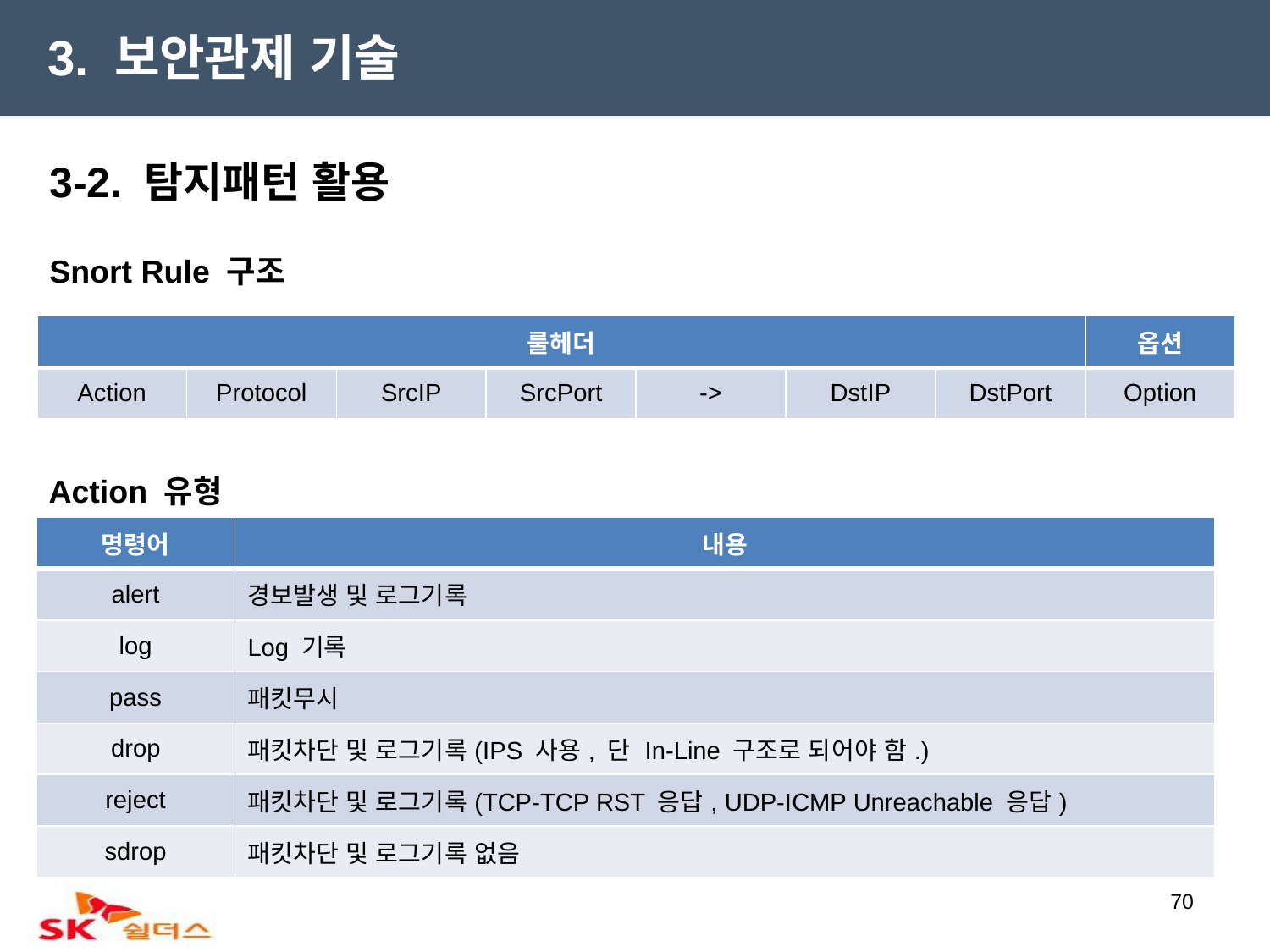

3. 보안관제 기술
3-2. 탐지패턴 활용
Snort Rule 구조
| 룰헤더 |  |  |  |  |  |  | 옵션 |
| --- | --- | --- | --- | --- | --- | --- | --- |
| Action | Protocol | SrcIP | SrcPort | -> | DstIP | DstPort | Option |
Action 유형
| 명령어 | 내용 |
| --- | --- |
| alert | 경보발생 및 로그기록 |
| log | Log 기록 |
| pass | 패킷무시 |
| drop | 패킷차단 및 로그기록(IPS 사용, 단 In-Line 구조로 되어야 함.) |
| reject | 패킷차단 및 로그기록(TCP-TCP RST 응답, UDP-ICMP Unreachable 응답) |
| sdrop | 패킷차단 및 로그기록 없음 |
70